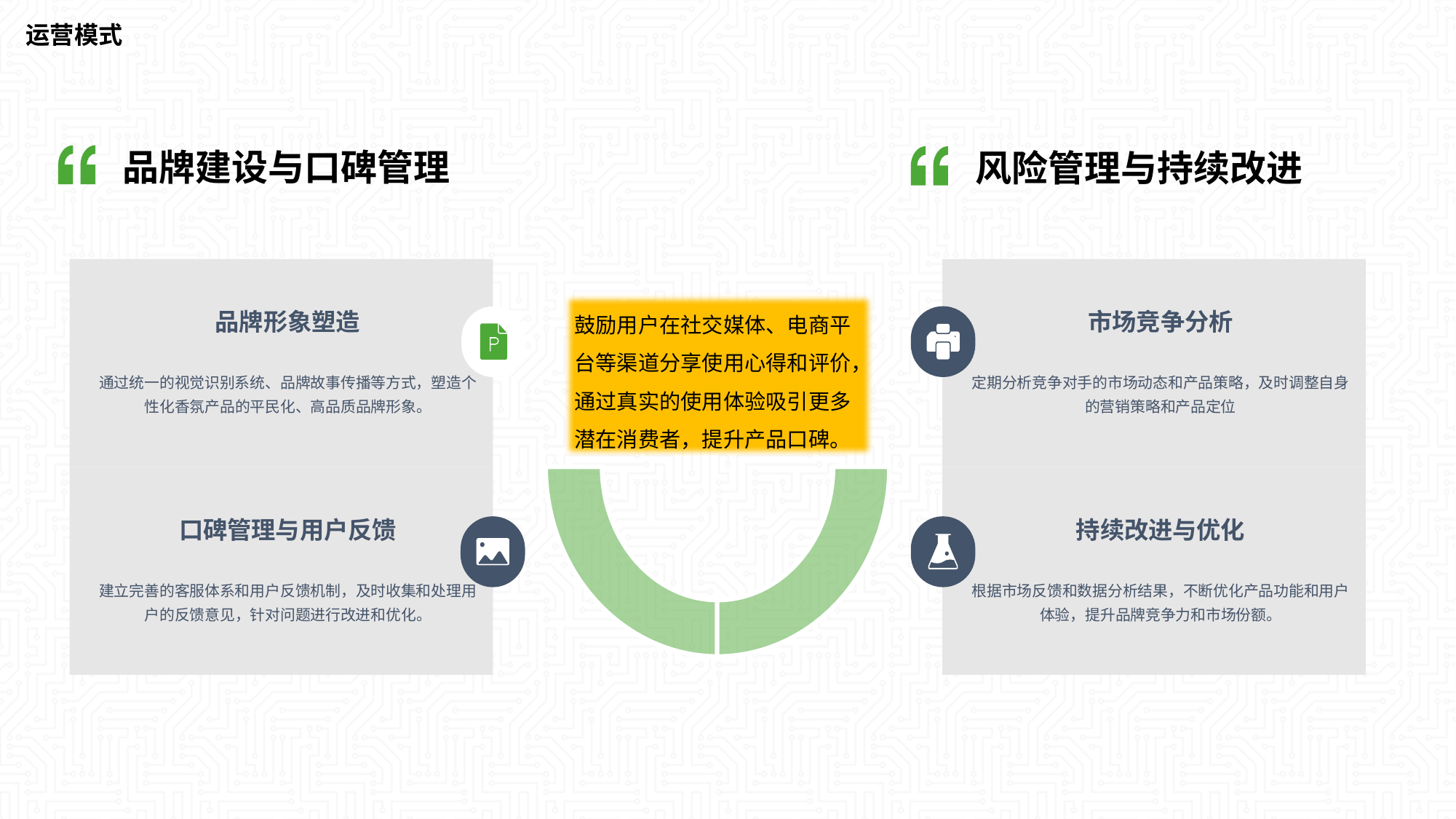

运营模式
品牌建设与口碑管理

风险管理与持续改进

品牌形象塑造
通过统一的视觉识别系统、品牌故事传播等方式，塑造个性化香氛产品的平民化、高品质品牌形象。

鼓励用户在社交媒体、电商平台等渠道分享使用心得和评价，通过真实的使用体验吸引更多潜在消费者，提升产品口碑。
市场竞争分析

定期分析竞争对手的市场动态和产品策略，及时调整自身的营销策略和产品定位

口碑管理与用户反馈
持续改进与优化

建立完善的客服体系和用户反馈机制，及时收集和处理用户的反馈意见，针对问题进行改进和优化。
根据市场反馈和数据分析结果，不断优化产品功能和用户体验，提升品牌竞争力和市场份额。